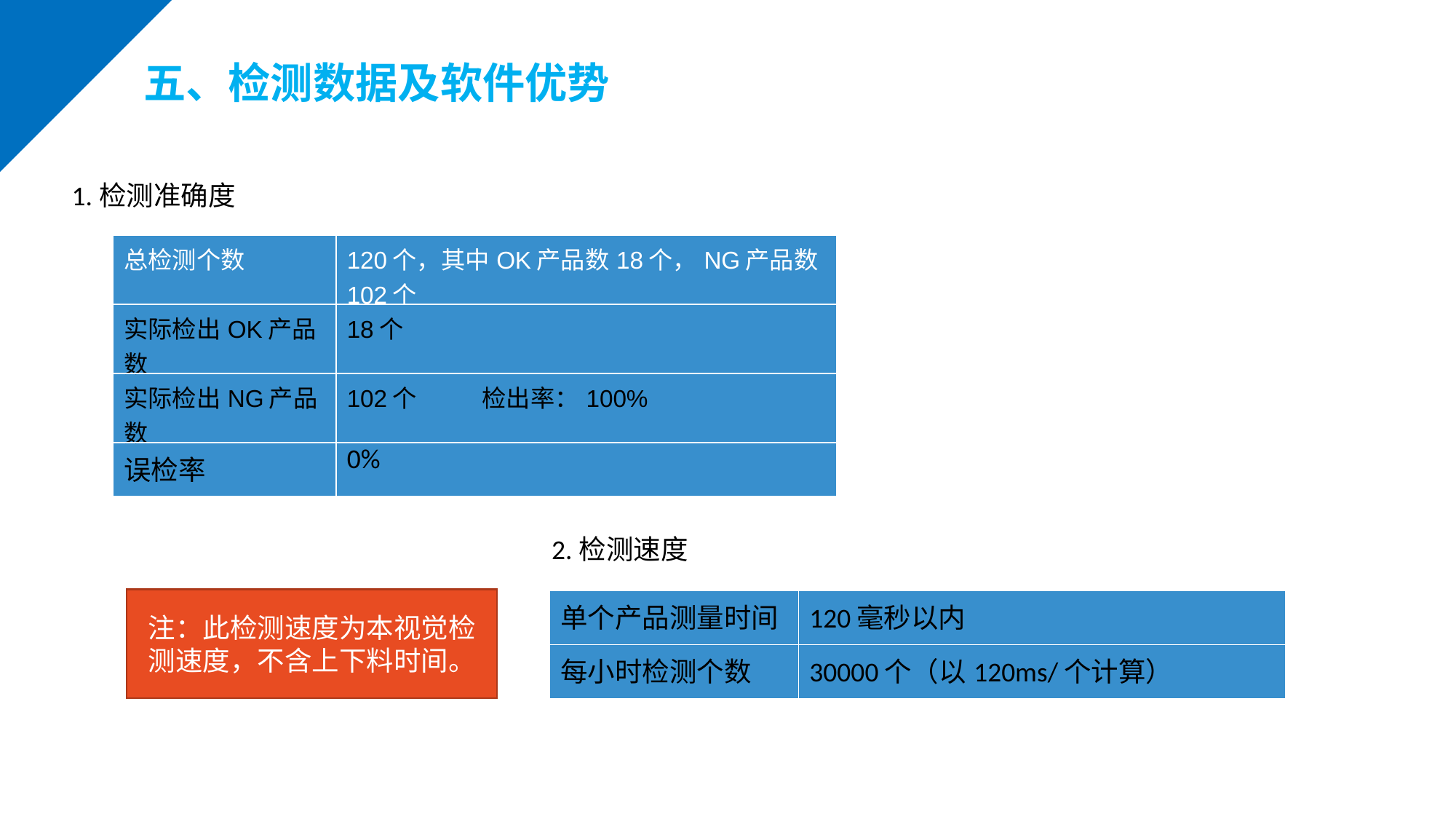

五、检测数据及软件优势
1.检测准确度
| 总检测个数 | 120个，其中OK产品数18个，NG产品数102个 |
| --- | --- |
| 实际检出OK产品数 | 18个 |
| 实际检出NG产品数 | 102个 检出率：100% |
| 误检率 | 0% |
2.检测速度
注：此检测速度为本视觉检测速度，不含上下料时间。
| 单个产品测量时间 | 120毫秒以内 |
| --- | --- |
| 每小时检测个数 | 30000个（以120ms/个计算） |